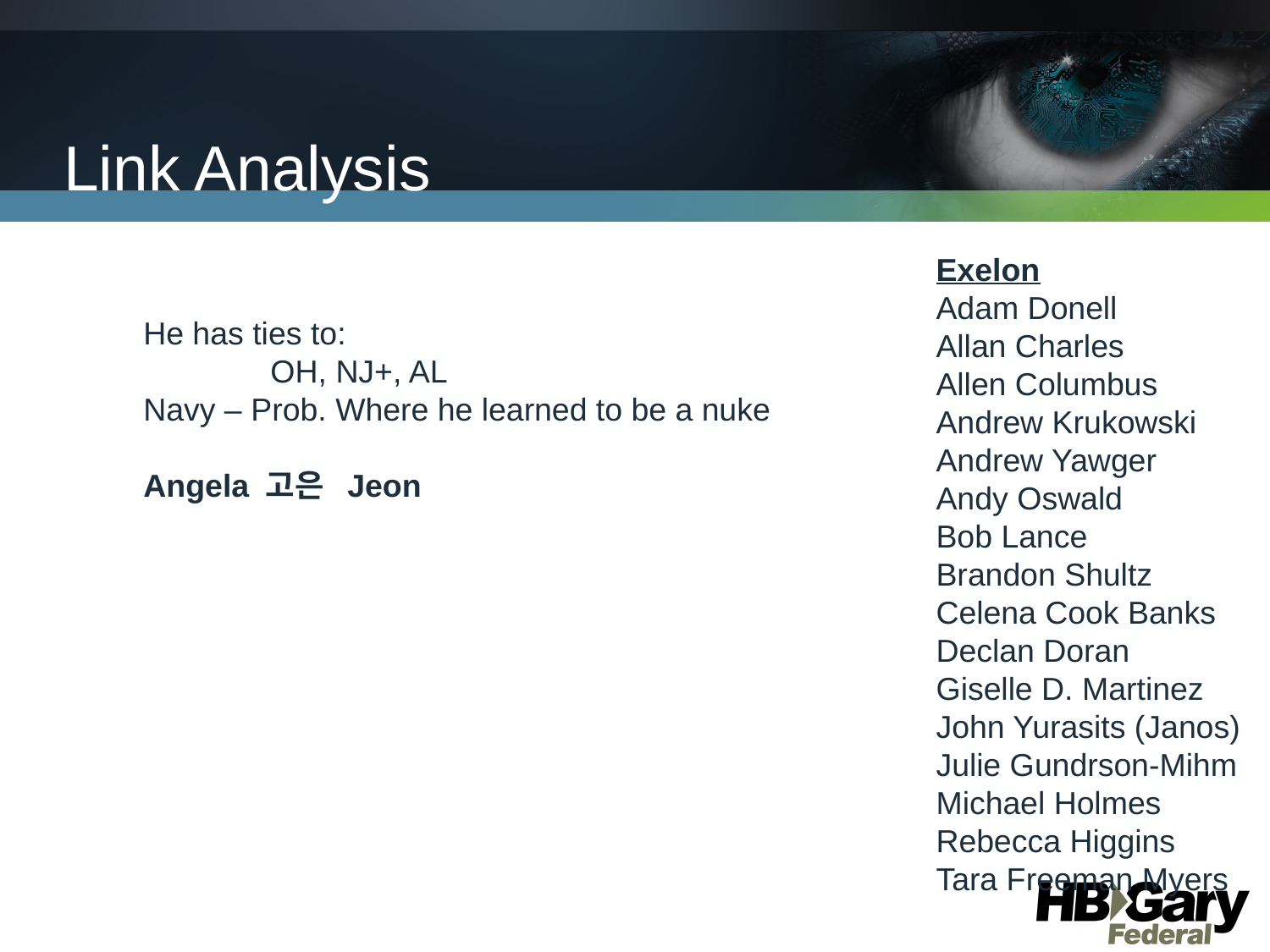

# Link Analysis
Exelon
Adam Donell
Allan Charles
Allen Columbus
Andrew Krukowski
Andrew Yawger
Andy Oswald
Bob Lance
Brandon Shultz
Celena Cook Banks
Declan Doran
Giselle D. Martinez
John Yurasits (Janos)
Julie Gundrson-Mihm
Michael Holmes
Rebecca Higgins
Tara Freeman Myers
He has ties to:
	OH, NJ+, AL
Navy – Prob. Where he learned to be a nuke

Angela 고은 Jeon